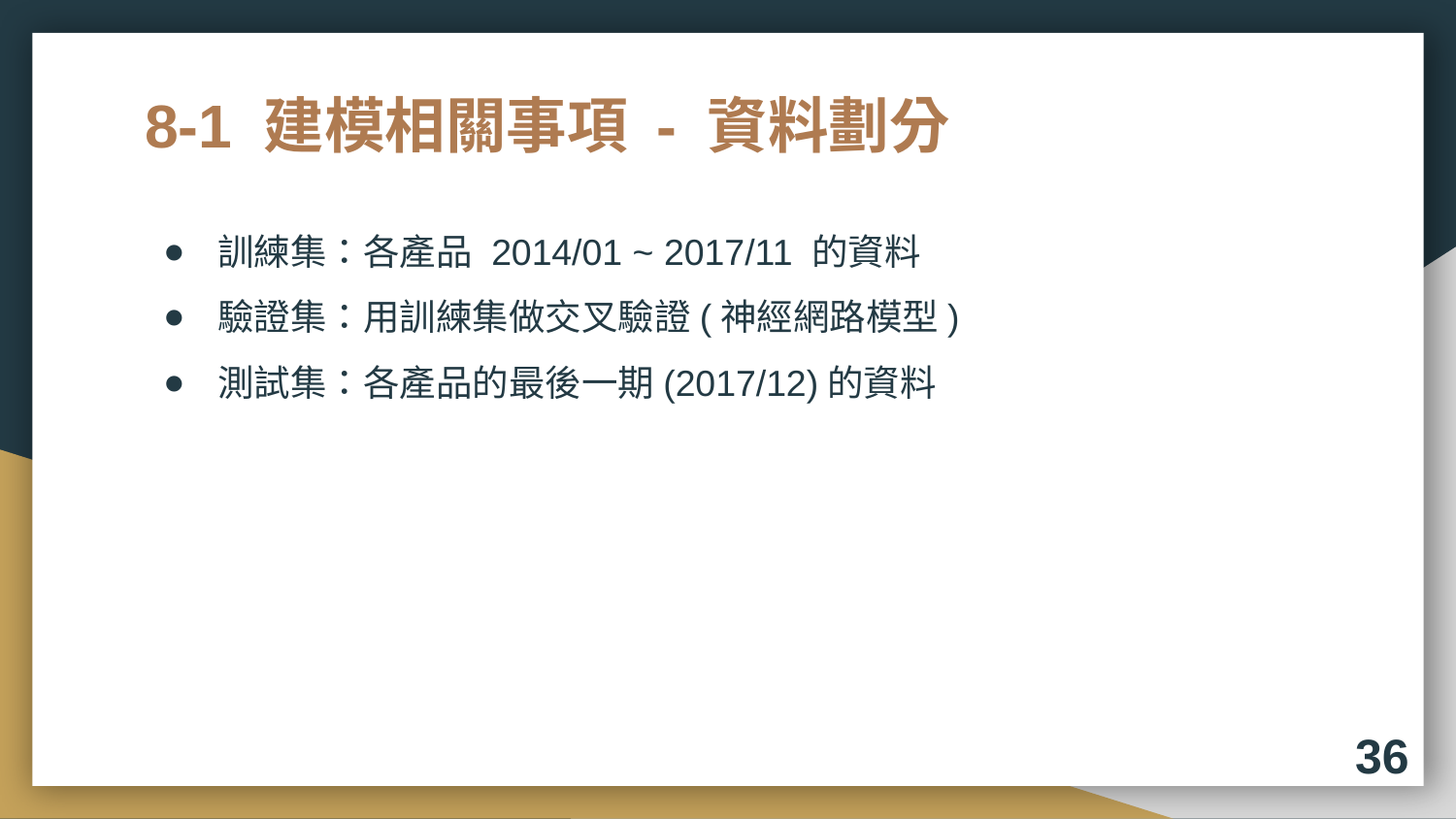

# 8-1 建模相關事項 - 資料劃分

訓練集：各產品 2014/01 ~ 2017/11 的資料
驗證集：用訓練集做交叉驗證(神經網路模型)
測試集：各產品的最後一期(2017/12)的資料
36